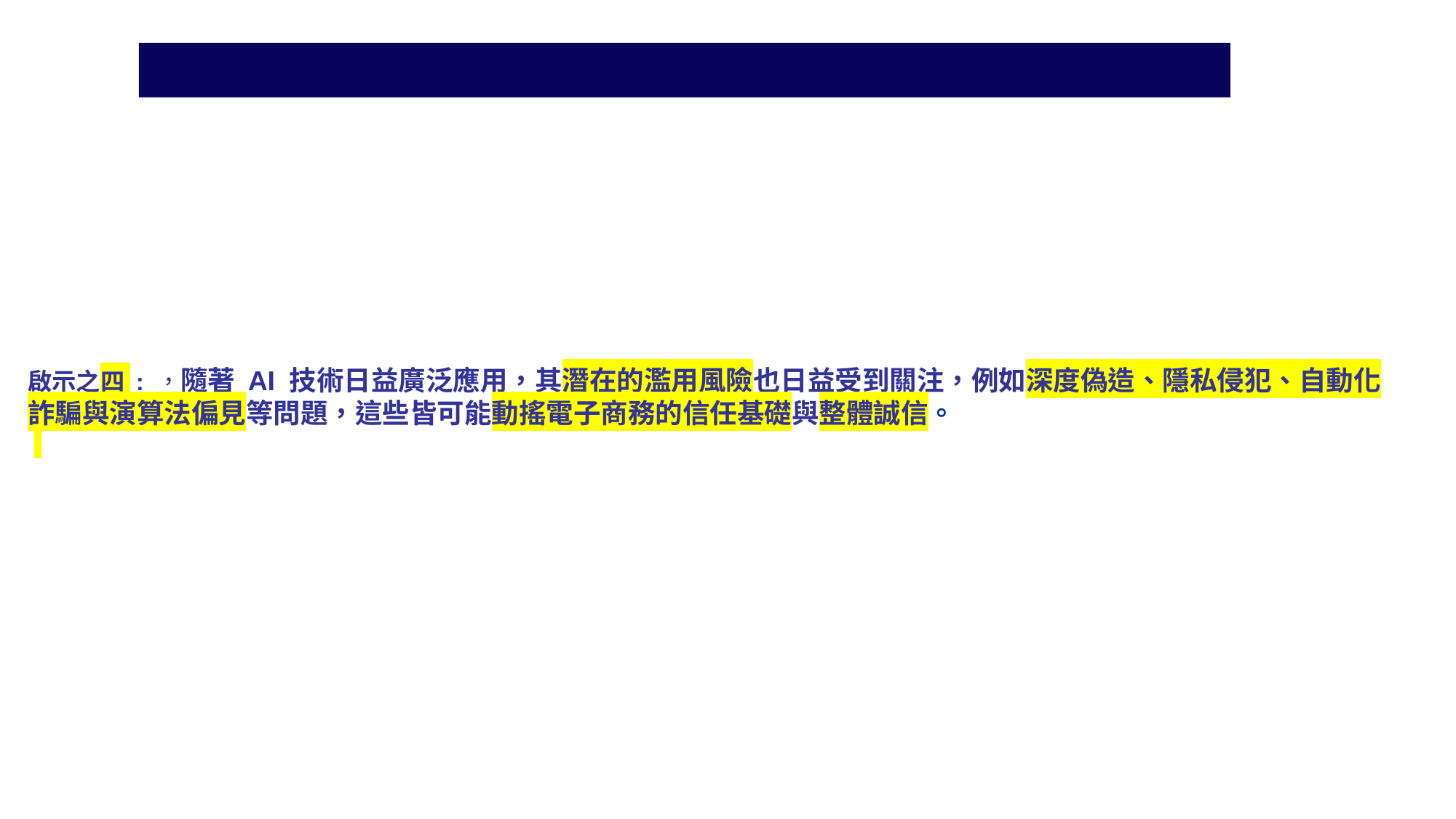

啟示之四 : ，隨著 AI 技術日益廣泛應用，其潛在的濫用風險也日益受到關注，例如深度偽造、隱私侵犯、自動化詐騙與演算法偏見等問題，這些皆可能動搖電子商務的信任基礎與整體誠信。